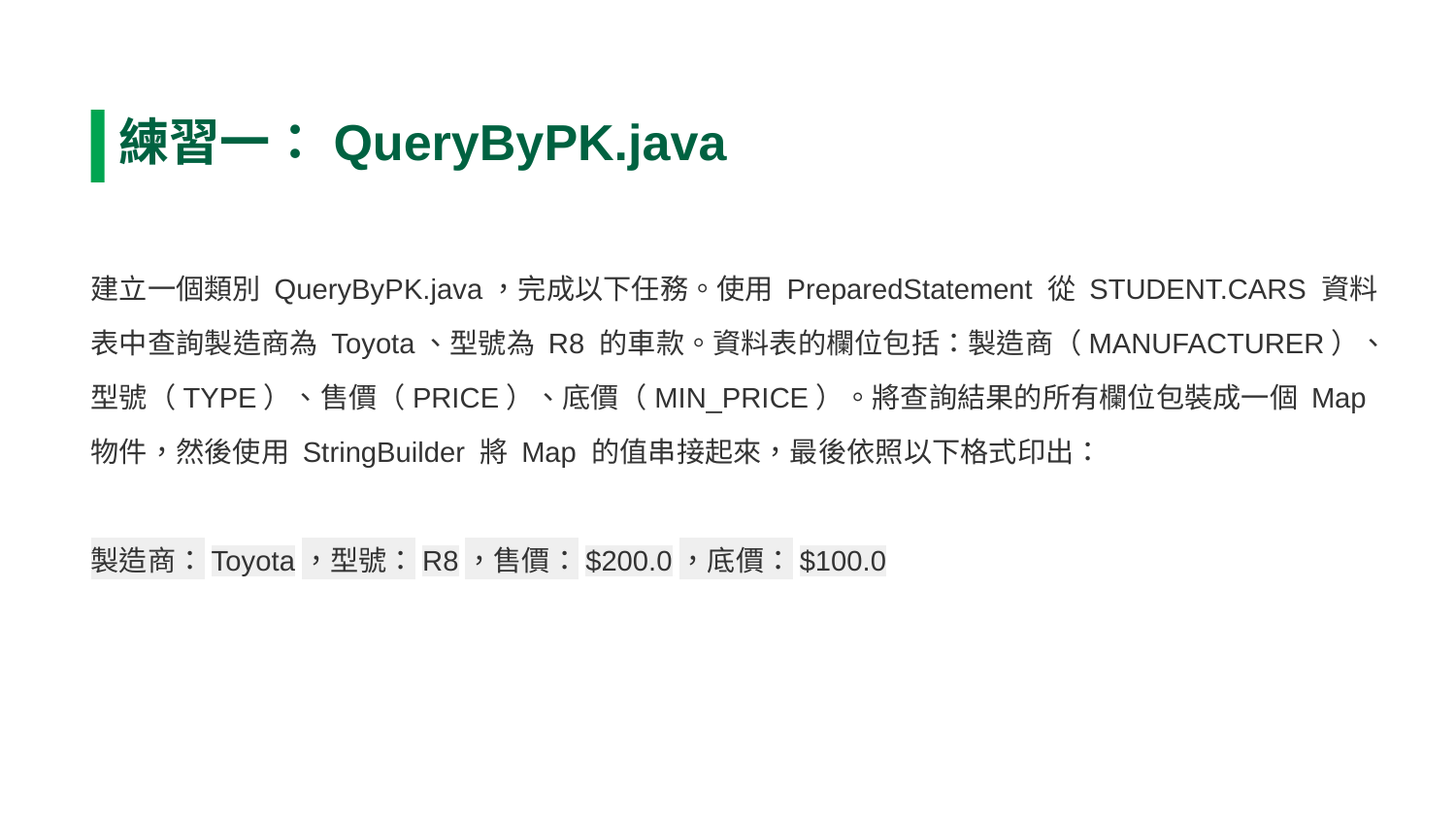

練習一：QueryByPK.java
建立一個類別 QueryByPK.java，完成以下任務。使用 PreparedStatement 從 STUDENT.CARS 資料表中查詢製造商為 Toyota、型號為 R8 的車款。資料表的欄位包括：製造商（MANUFACTURER）、型號（TYPE）、售價（PRICE）、底價（MIN_PRICE）。將查詢結果的所有欄位包裝成一個 Map 物件，然後使用 StringBuilder 將 Map 的值串接起來，最後依照以下格式印出：

製造商：Toyota，型號：R8，售價：$200.0，底價：$100.0